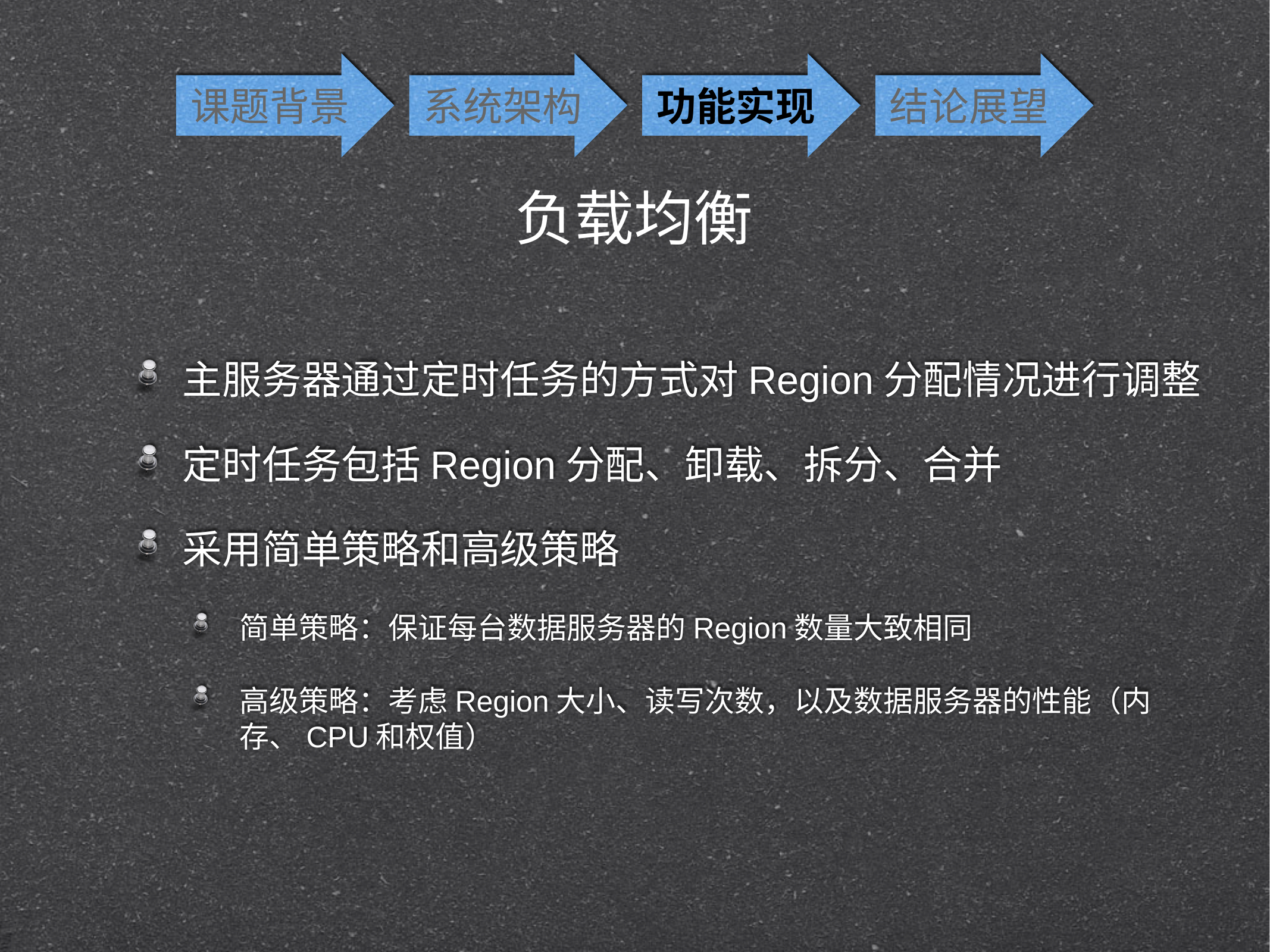

课题背景
系统架构
功能实现
结论展望
负载均衡
主服务器通过定时任务的方式对Region分配情况进行调整
定时任务包括Region分配、卸载、拆分、合并
采用简单策略和高级策略
简单策略：保证每台数据服务器的Region数量大致相同
高级策略：考虑Region大小、读写次数，以及数据服务器的性能（内存、CPU和权值）